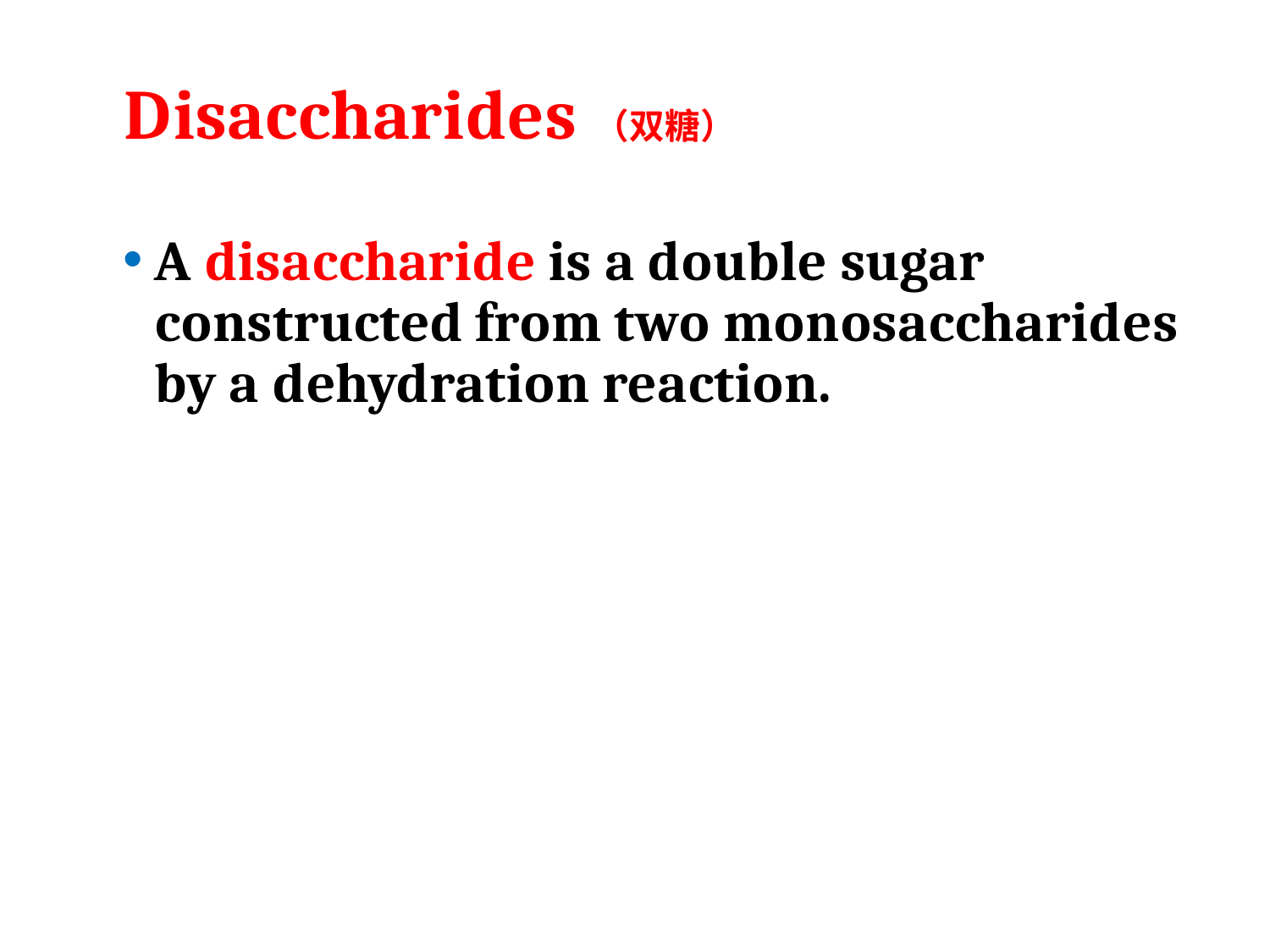

# Disaccharides（双糖）
A disaccharide is a double sugar constructed from two monosaccharides by a dehydration reaction.